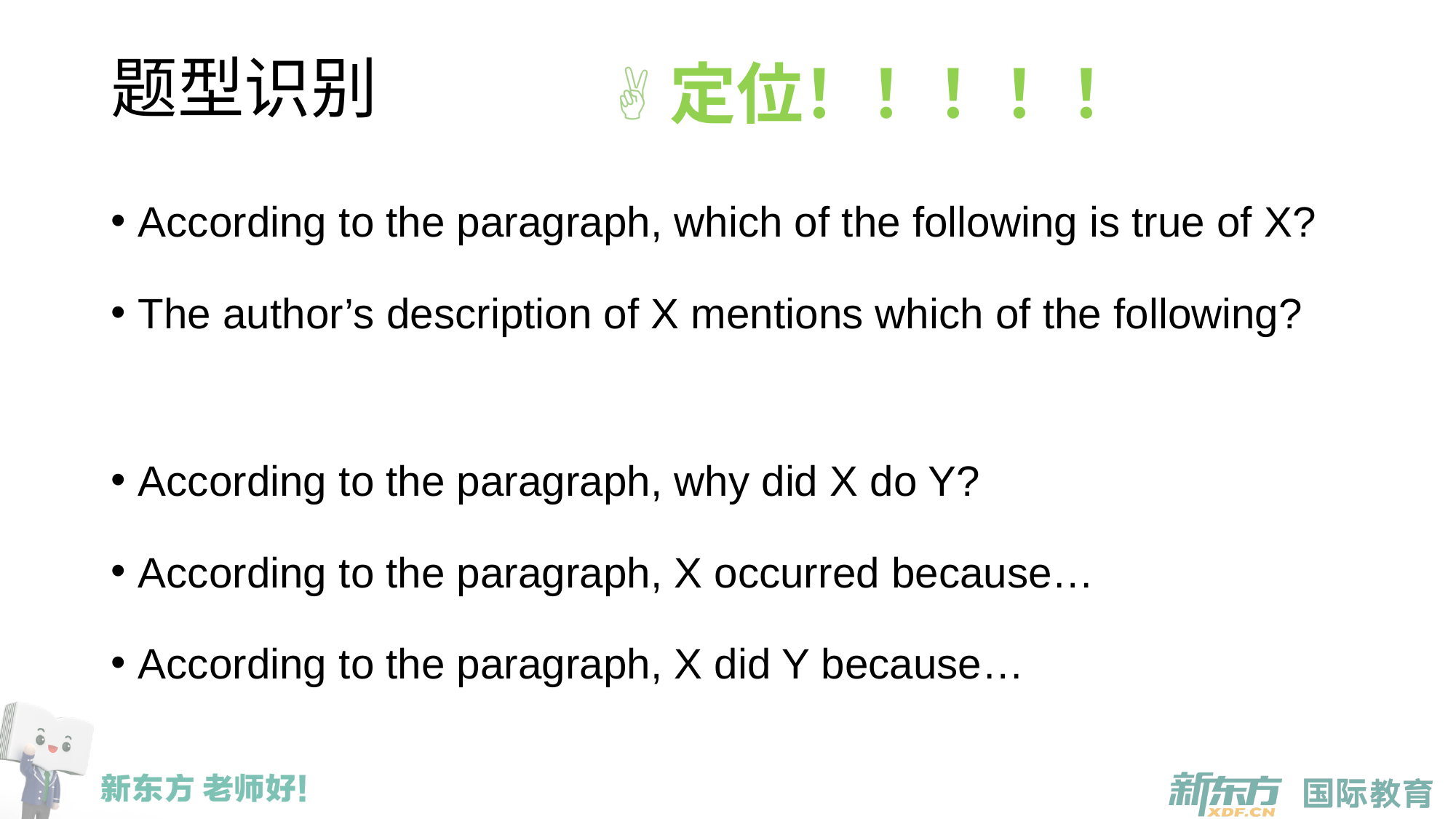

# 题型识别
✌️定位！！！！！
According to the paragraph, which of the following is true of X?
The author’s description of X mentions which of the following?
According to the paragraph, why did X do Y?
According to the paragraph, X occurred because…
According to the paragraph, X did Y because…